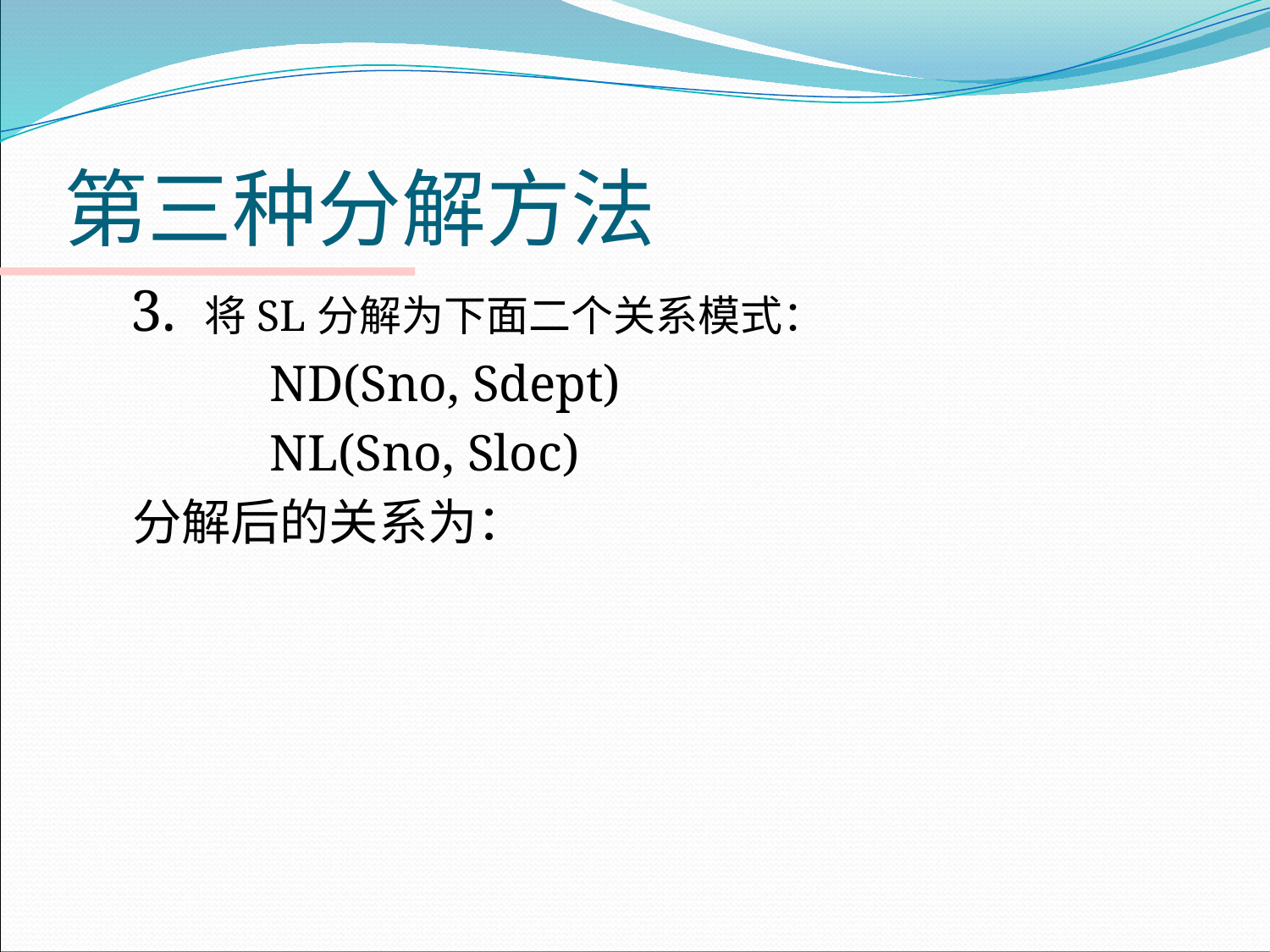

# 第三种分解方法
3. 将SL分解为下面二个关系模式：
               ND(Sno, Sdept)
               NL(Sno, Sloc)
    分解后的关系为：

636